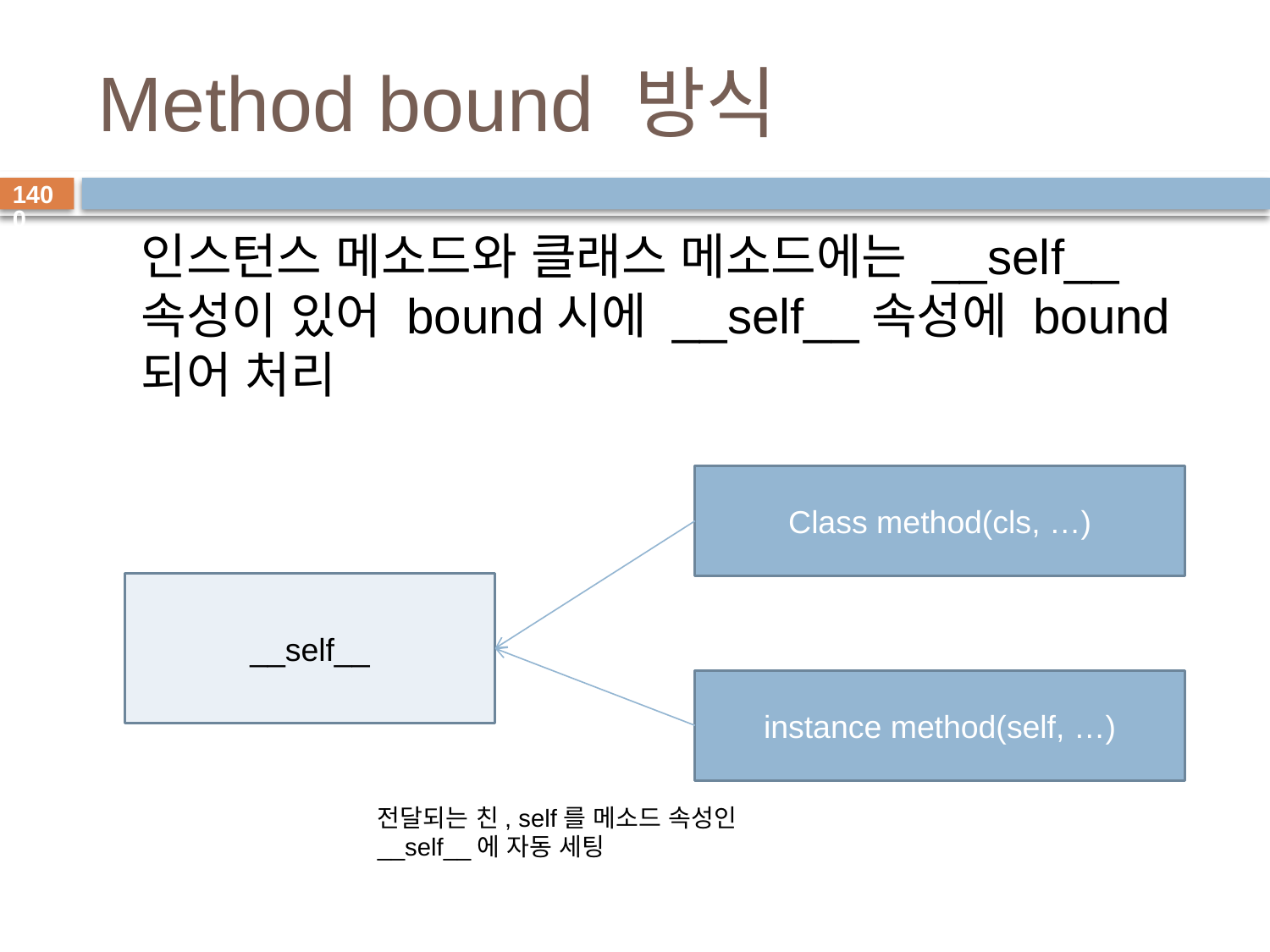

# Method bound 방식
1400
인스턴스 메소드와 클래스 메소드에는 __self__속성이 있어 bound시에 __self__속성에 bound되어 처리
Class method(cls, …)
__self__
instance method(self, …)
전달되는 친, self를 메소드 속성인 __self__에 자동 세팅